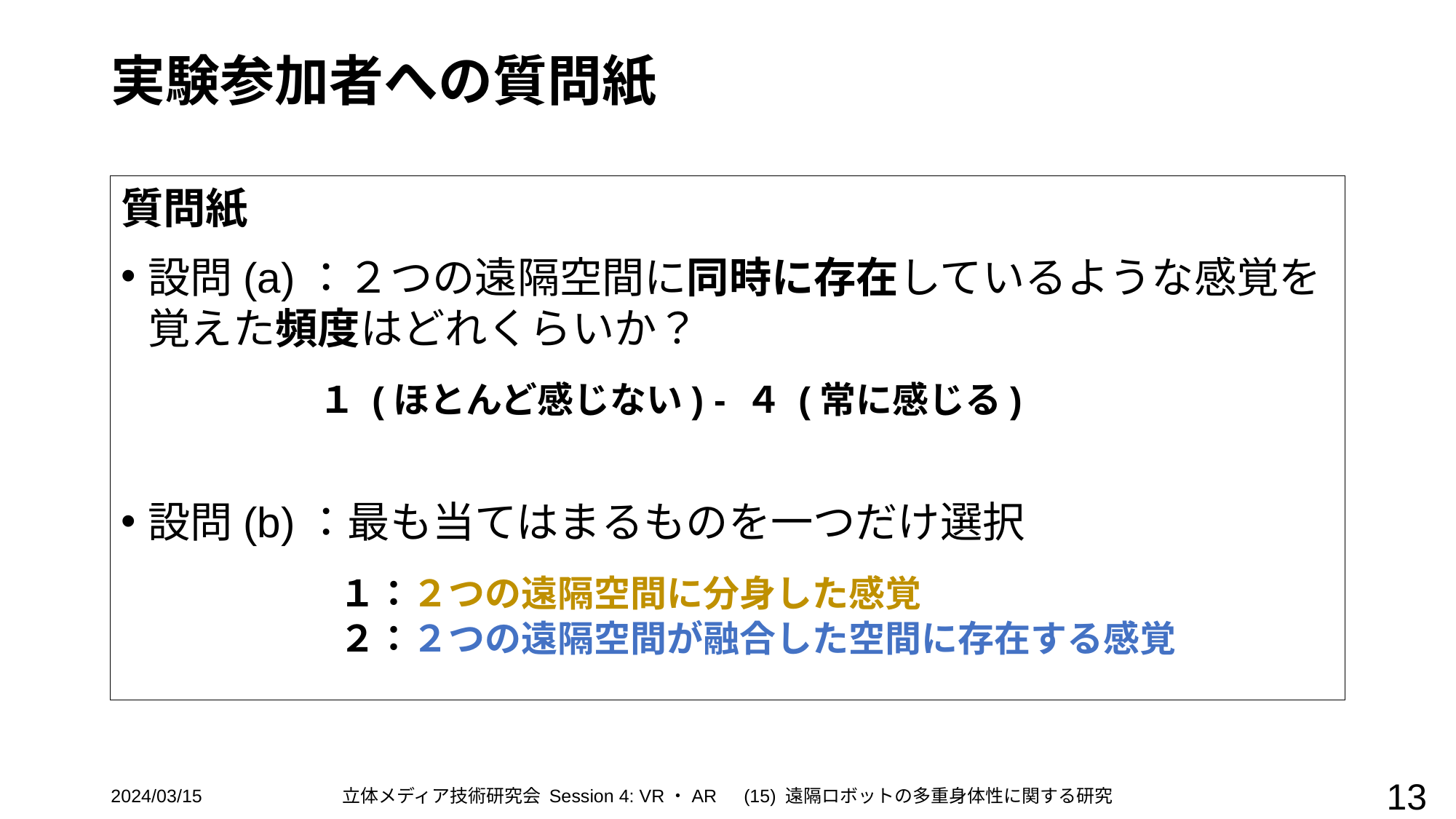

# 実験参加者への質問紙
質問紙
設問(a)：２つの遠隔空間に同時に存在しているような感覚を覚えた頻度はどれくらいか？
　　　　   １ (ほとんど感じない) - ４ (常に感じる)

設問(b)：最も当てはまるものを一つだけ選択
　　　　	１：２つの遠隔空間に分身した感覚
		２：２つの遠隔空間が融合した空間に存在する感覚
2024/03/15
立体メディア技術研究会 Session 4: VR・AR　(15) 遠隔ロボットの多重身体性に関する研究
13